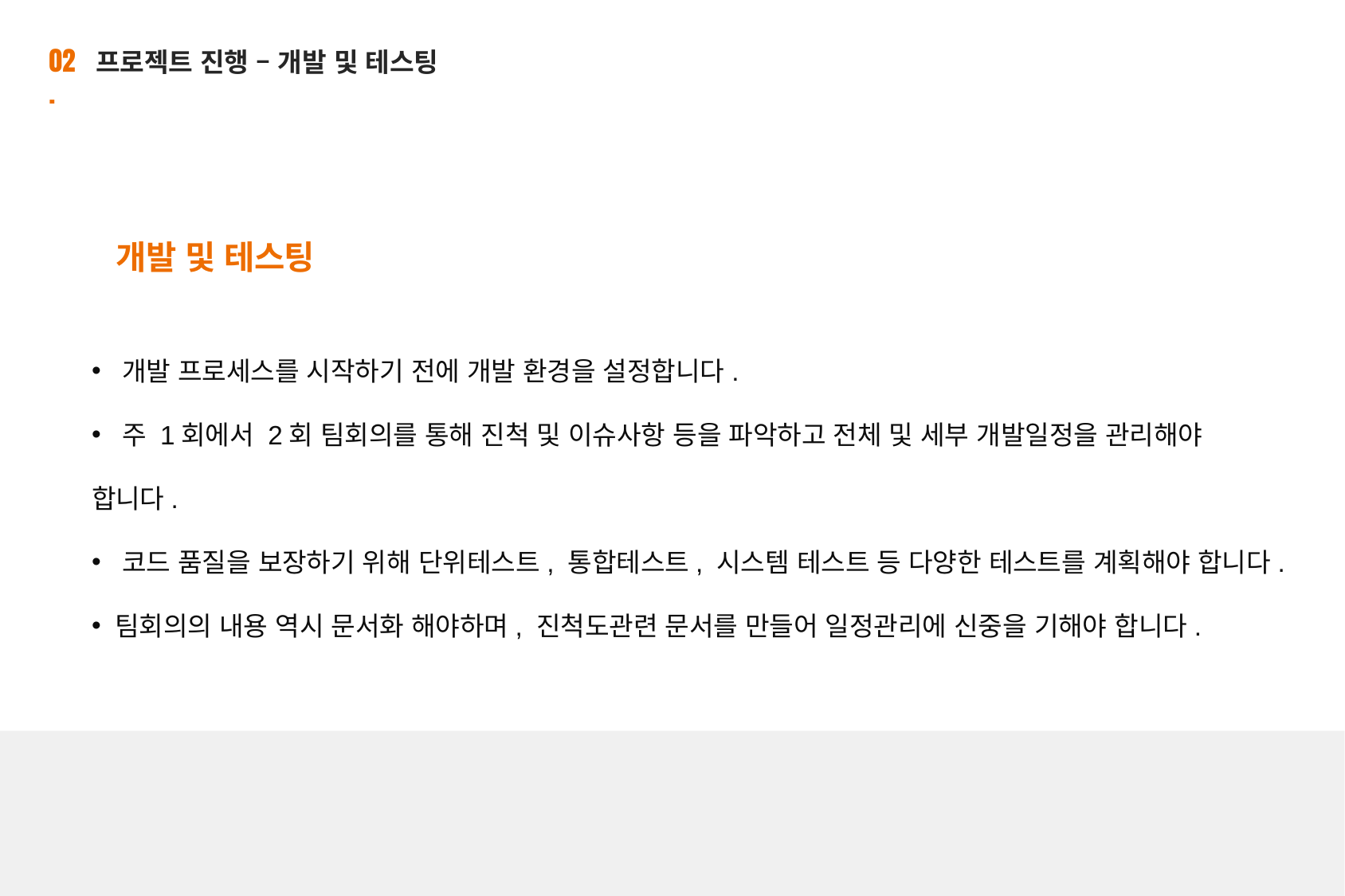

02 .
프로젝트 진행 – 개발 및 테스팅
개발 및 테스팅
  개발 프로세스를 시작하기 전에 개발 환경을 설정합니다.
  주 1회에서 2회 팀회의를 통해 진척 및 이슈사항 등을 파악하고 전체 및 세부 개발일정을 관리해야 합니다.
  코드 품질을 보장하기 위해 단위테스트, 통합테스트, 시스템 테스트 등 다양한 테스트를 계획해야 합니다.
 팀회의의 내용 역시 문서화 해야하며, 진척도관련 문서를 만들어 일정관리에 신중을 기해야 합니다.